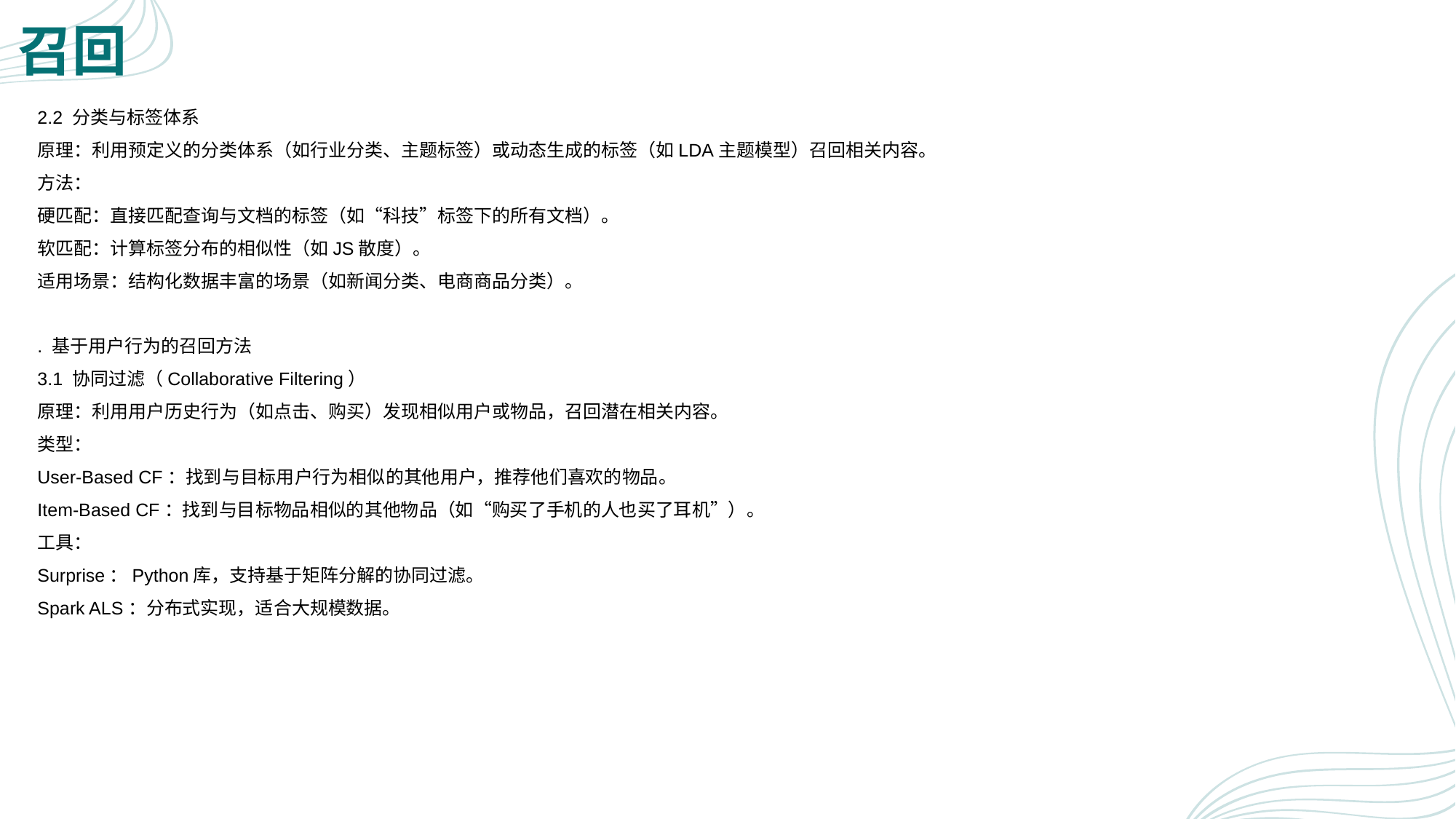

# 召回
2.2 分类与标签体系
原理：利用预定义的分类体系（如行业分类、主题标签）或动态生成的标签（如LDA主题模型）召回相关内容。
方法：
硬匹配：直接匹配查询与文档的标签（如“科技”标签下的所有文档）。
软匹配：计算标签分布的相似性（如JS散度）。
适用场景：结构化数据丰富的场景（如新闻分类、电商商品分类）。

. 基于用户行为的召回方法
3.1 协同过滤（Collaborative Filtering）
原理：利用用户历史行为（如点击、购买）发现相似用户或物品，召回潜在相关内容。
类型：
User-Based CF：找到与目标用户行为相似的其他用户，推荐他们喜欢的物品。
Item-Based CF：找到与目标物品相似的其他物品（如“购买了手机的人也买了耳机”）。
工具：
Surprise：Python库，支持基于矩阵分解的协同过滤。
Spark ALS：分布式实现，适合大规模数据。